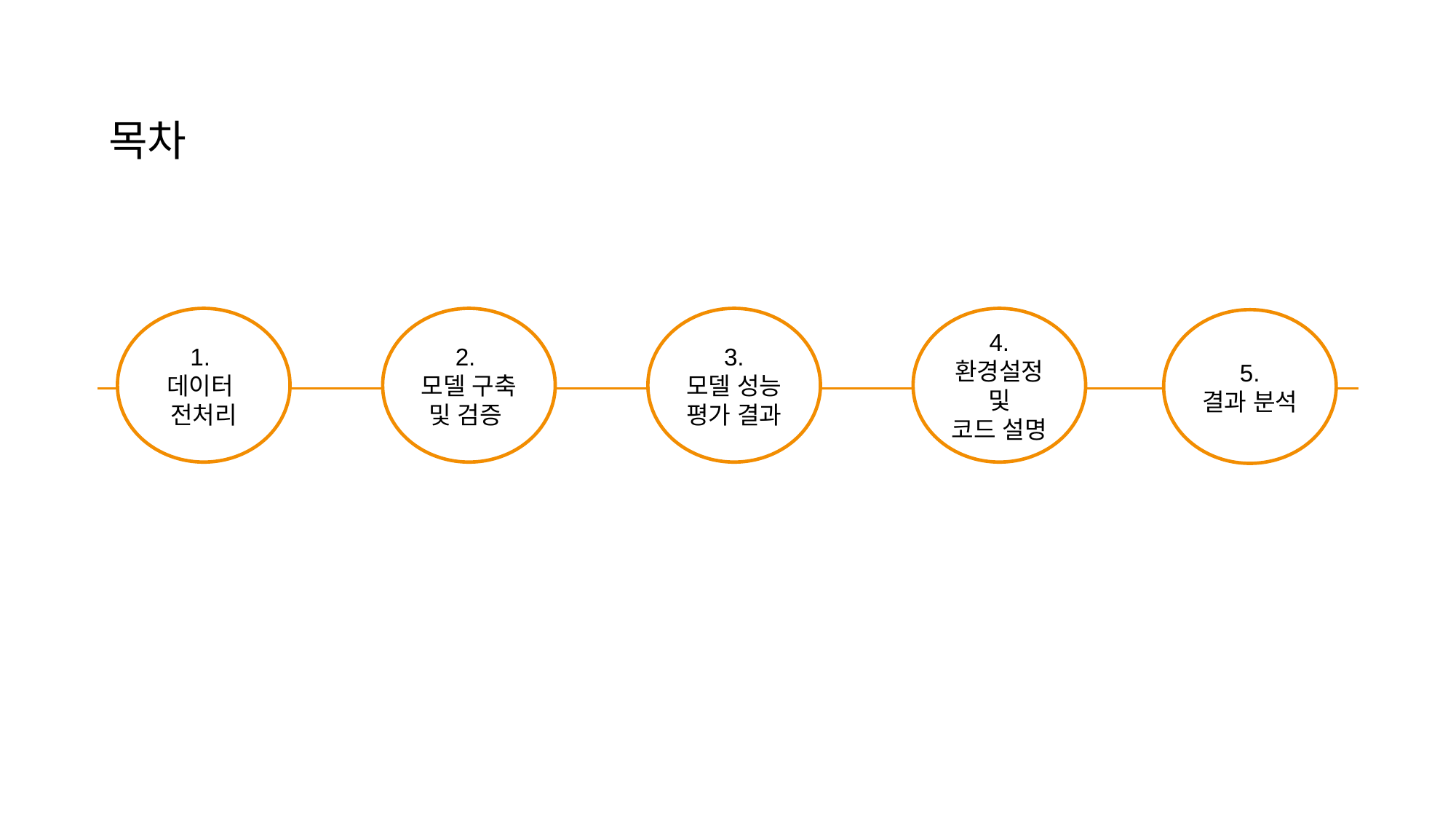

목차

1.
데이터
전처리

2.
모델 구축 및 검증
3.
모델 성능 평가 결과
4.
환경설정 및
코드 설명
5.
결과 분석